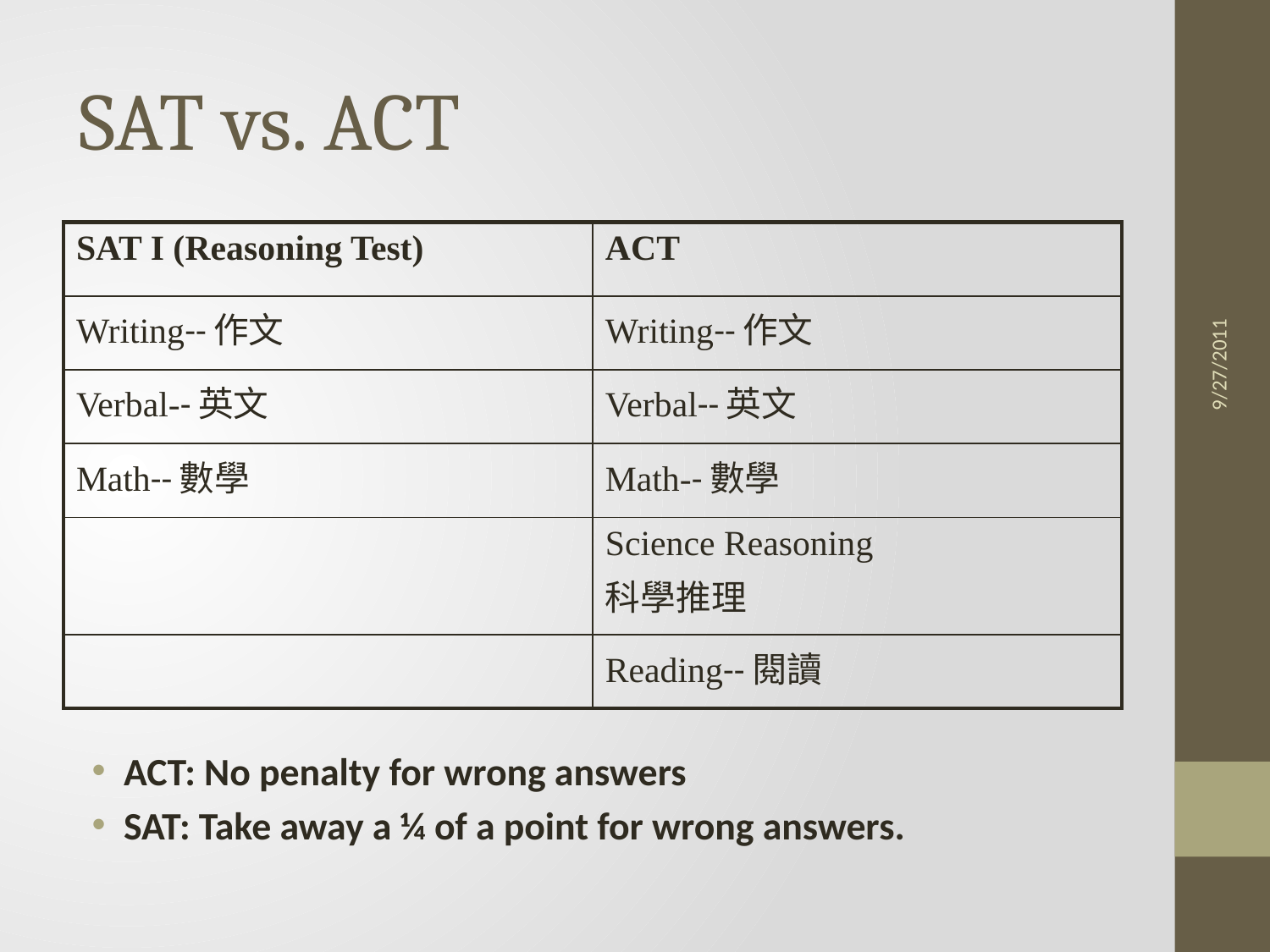

SAT vs. ACT
| SAT I (Reasoning Test) | ACT |
| --- | --- |
| Writing--作文 | Writing--作文 |
| Verbal--英文 | Verbal--英文 |
| Math--數學 | Math--數學 |
|  | Science Reasoning 科學推理 |
|  | Reading--閱讀 |
9/27/2011
ACT: No penalty for wrong answers
SAT: Take away a ¼ of a point for wrong answers.